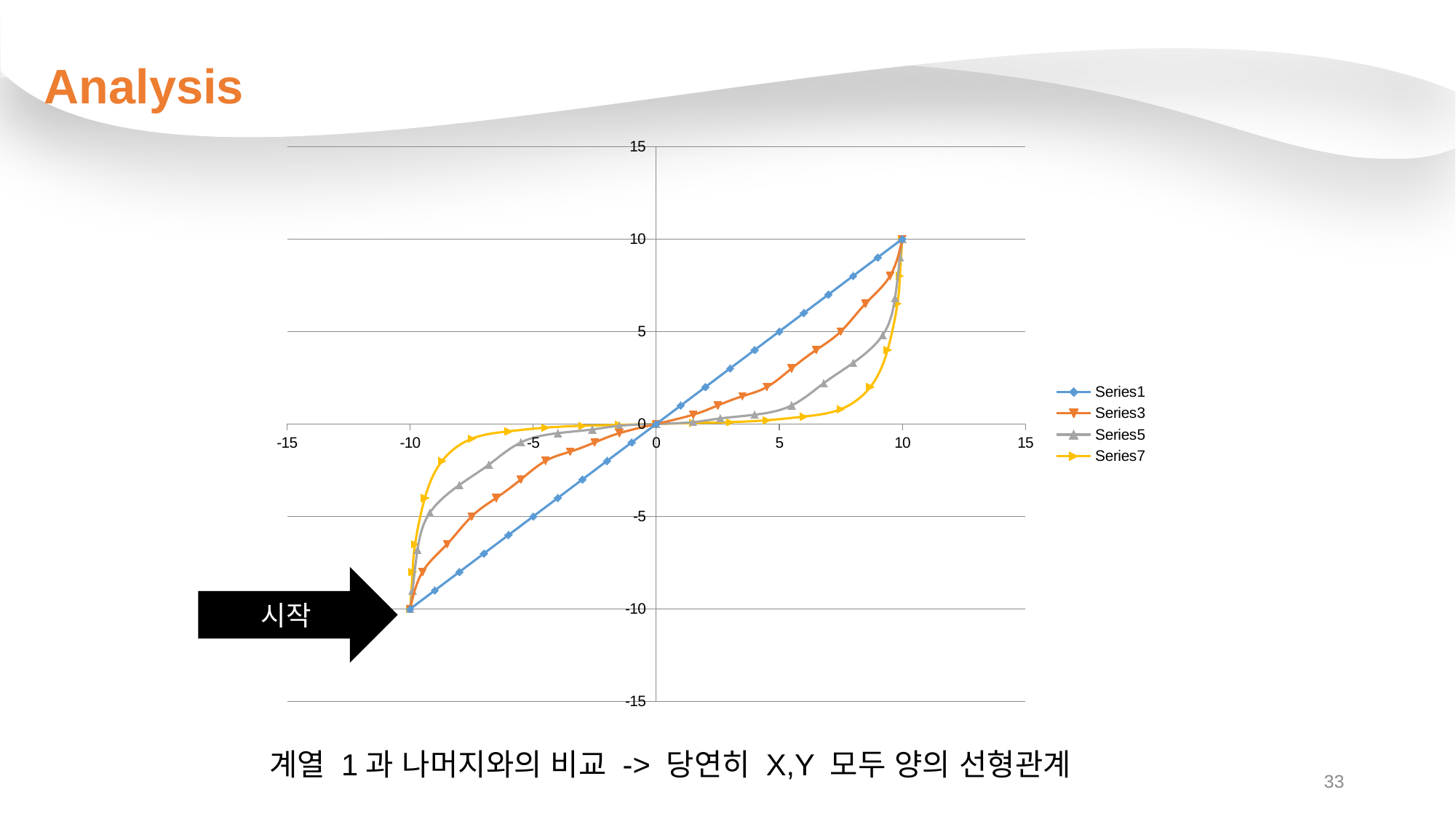

Analysis

### Chart

| Category |  |  |  |  |
|---|---|---|---|---|
시작
계열 1과 나머지와의 비교 -> 당연히 X,Y 모두 양의 선형관계
33